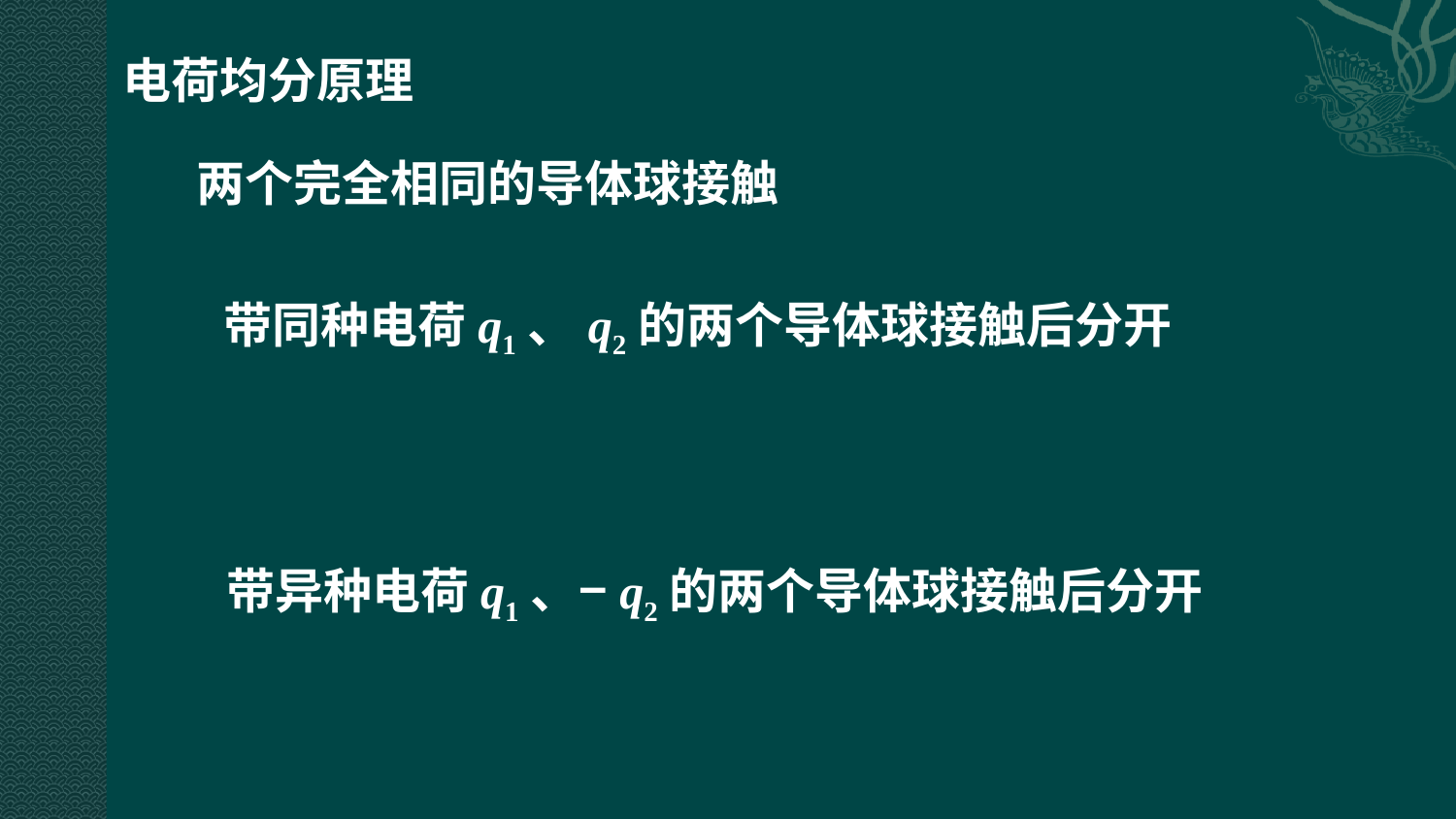

电荷均分原理
两个完全相同的导体球接触
带同种电荷q1、q2的两个导体球接触后分开
带异种电荷q1、−q2的两个导体球接触后分开